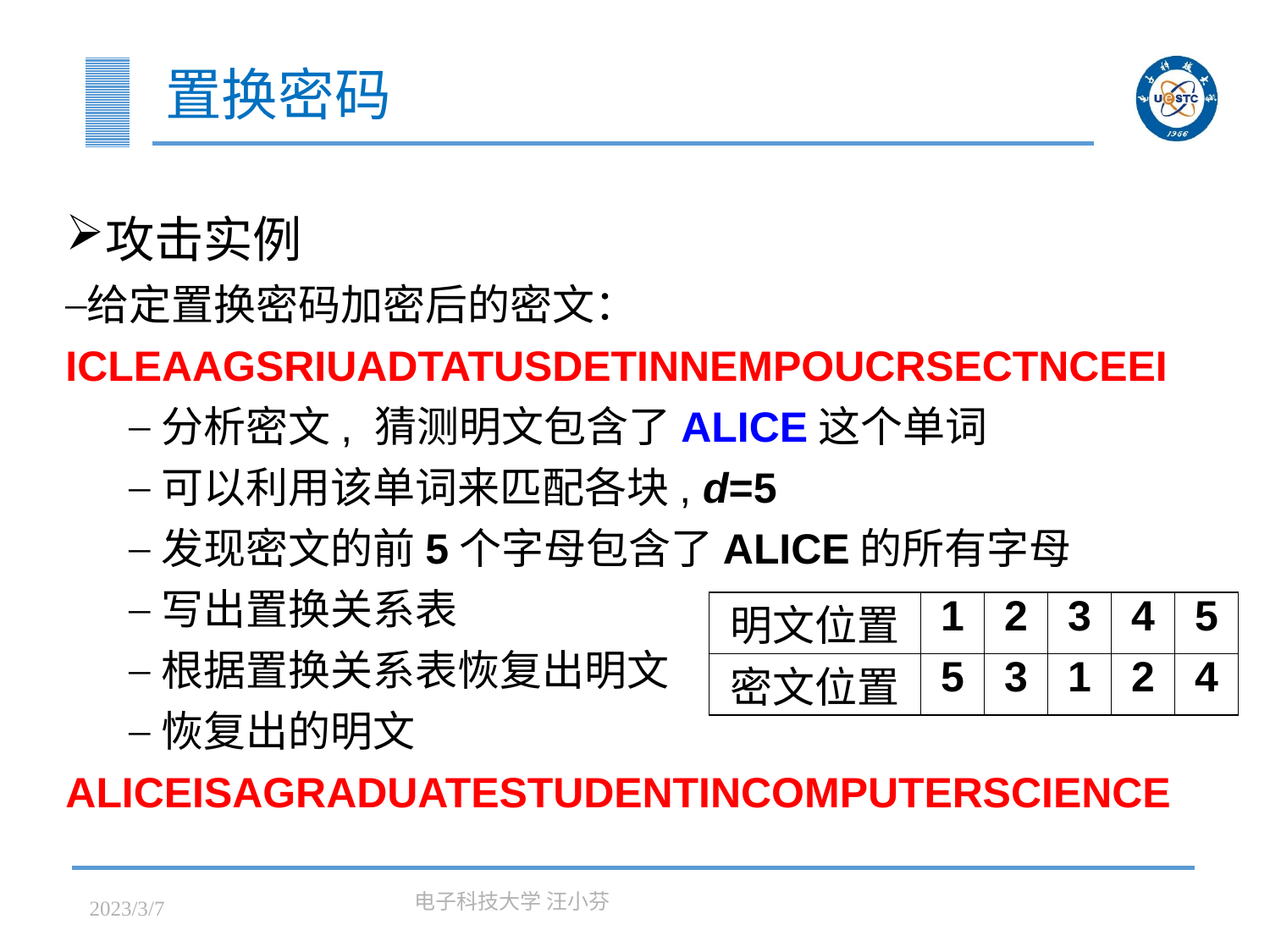

# 置换密码
攻击实例
给定置换密码加密后的密文：ICLEAAGSRIUADTATUSDETINNEMPOUCRSECTNCEEI
分析密文, 猜测明文包含了ALICE这个单词
可以利用该单词来匹配各块, d=5
发现密文的前5个字母包含了ALICE的所有字母
写出置换关系表
根据置换关系表恢复出明文
恢复出的明文
ALICEISAGRADUATESTUDENTINCOMPUTERSCIENCE

| 明文位置 | 1 | 2 | 3 | 4 | 5 |
| --- | --- | --- | --- | --- | --- |
| 密文位置 | 5 | 3 | 1 | 2 | 4 |
2023/3/7
电子科技大学 汪小芬